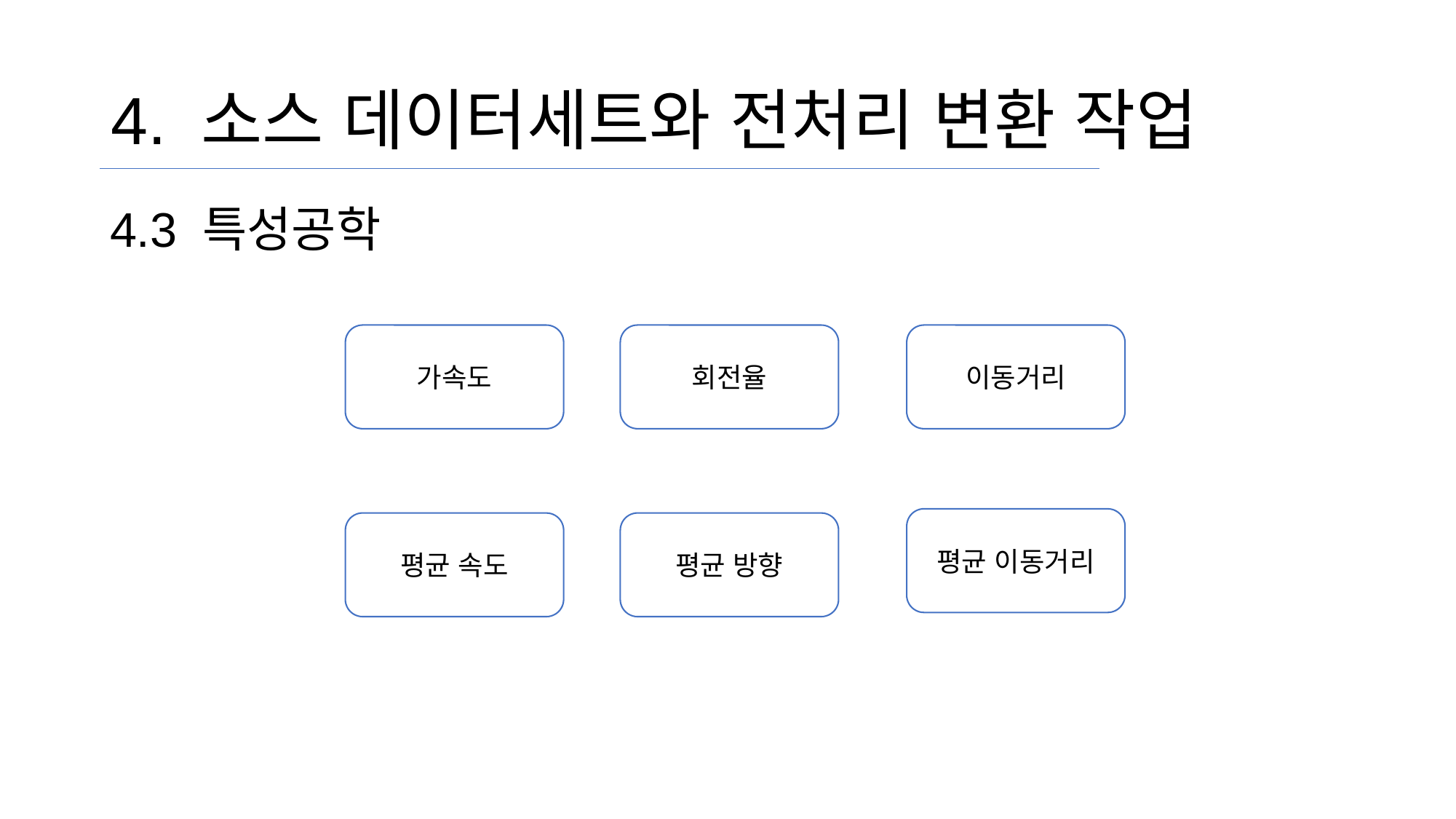

# 4. 소스 데이터세트와 전처리 변환 작업
4.3 특성공학

가속도
회전율
이동거리
평균 이동거리
평균 속도
평균 방향